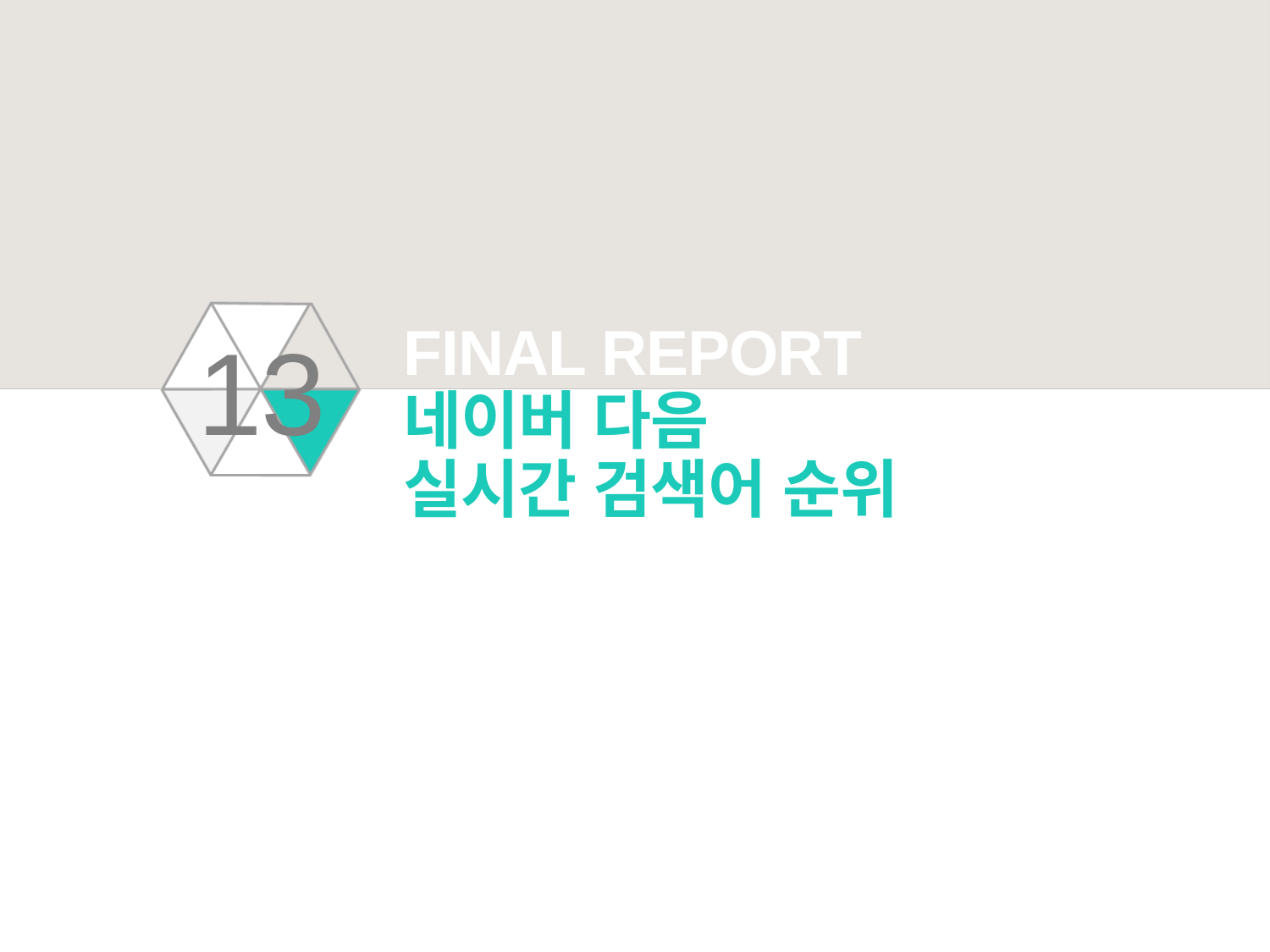

13
FINAL REPORT
네이버 다음
실시간 검색어 순위